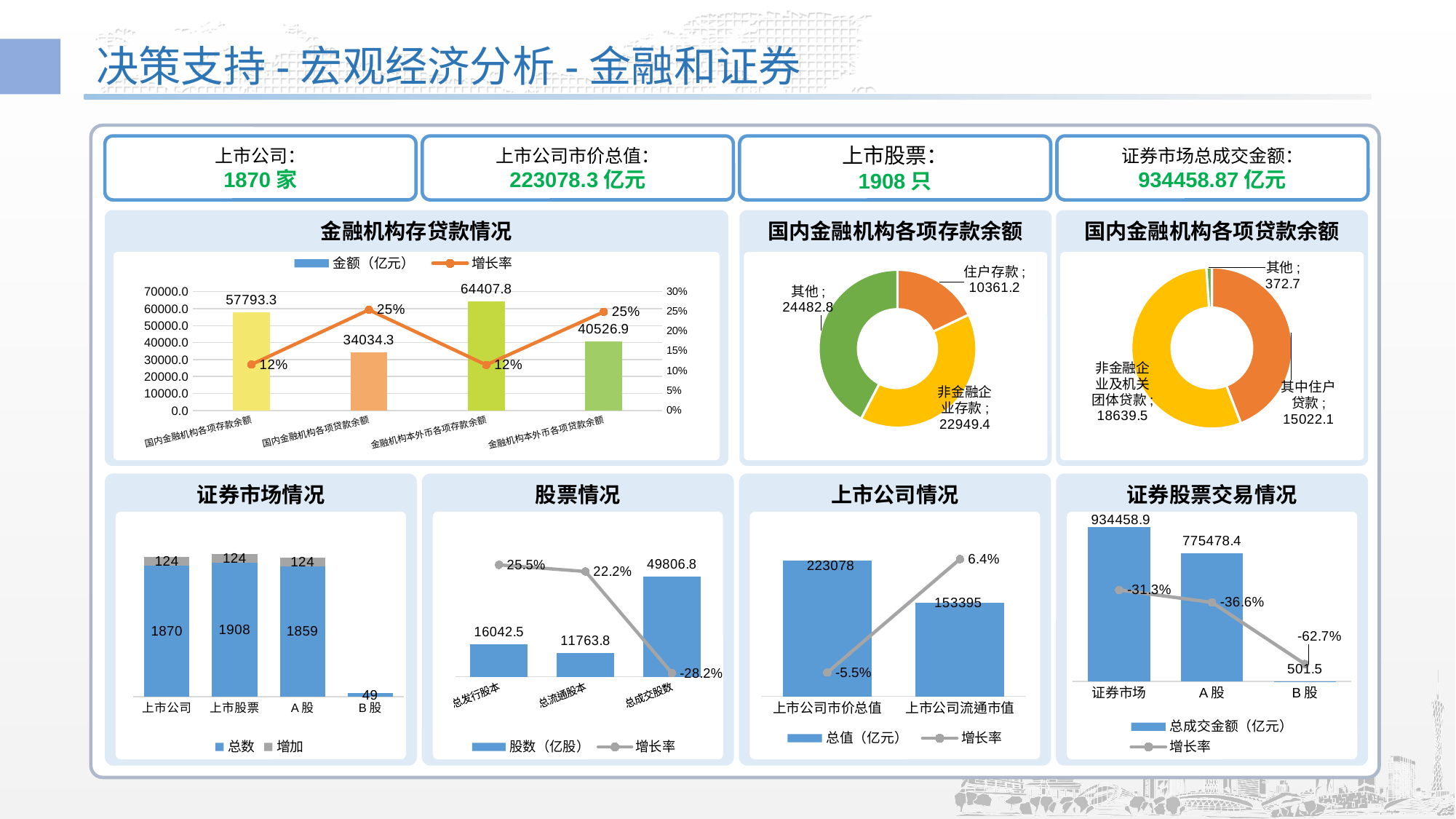

# 决策支持-宏观经济分析-金融和证券

上市公司：
1870家
上市公司市价总值：
223078.3亿元
上市股票：
1908只
证券市场总成交金额：
934458.87亿元
金融机构存贷款情况
国内金融机构各项存款余额
国内金融机构各项贷款余额

### Chart

| Category | 金额（亿元） | 增长率 |
|---|---|---|
| 国内金融机构各项存款余额 | 57793.3 | 0.116 |
| 国内金融机构各项贷款余额 | 34034.29 | 0.254 |
| 金融机构本外币各项存款余额 | 64407.81 | 0.115 |
| 金融机构本外币各项贷款余额 | 40526.9 | 0.249 |

### Chart

| Category |  |
|---|---|
| 住户存款 | 10361.19 |
| 非金融企业存款 | 22949.35 |
| 其他 | 24482.76000000001 |

### Chart

| Category |  |
|---|---|
| 其中住户贷款 | 15022.07 |
| 非金融企业及机关团体贷款 | 18639.54 |
| 其他 | 372.6800000000003 |

证券市场情况

股票情况

上市公司情况

证券股票交易情况

### Chart

| Category | 总成交金额（亿元） | 增长率 |
|---|---|---|
| 证券市场 | 934458.87 | -0.313 |
| A股 | 775478.37 | -0.366 |
| B股 | 501.53 | -0.627 |

### Chart

| Category | 总数 | 增加 |
|---|---|---|
| 上市公司 | 1870.0 | 124.0 |
| 上市股票 | 1908.0 | 124.0 |
| A股 | 1859.0 | 124.0 |
| B股 | 49.0 | None |

### Chart

| Category | 股数（亿股） | 增长率 |
|---|---|---|
| 总发行股本 | 16042.53 | 0.255 |
| 总流通股本 | 11763.8 | 0.222 |
| 总成交股数 | 49806.81 | -0.282 |

### Chart

| Category | 总值（亿元） | 增长率 |
|---|---|---|
| 上市公司市价总值 | 223078.25 | -0.055 |
| 上市公司流通市值 | 153395.44 | 0.064 |